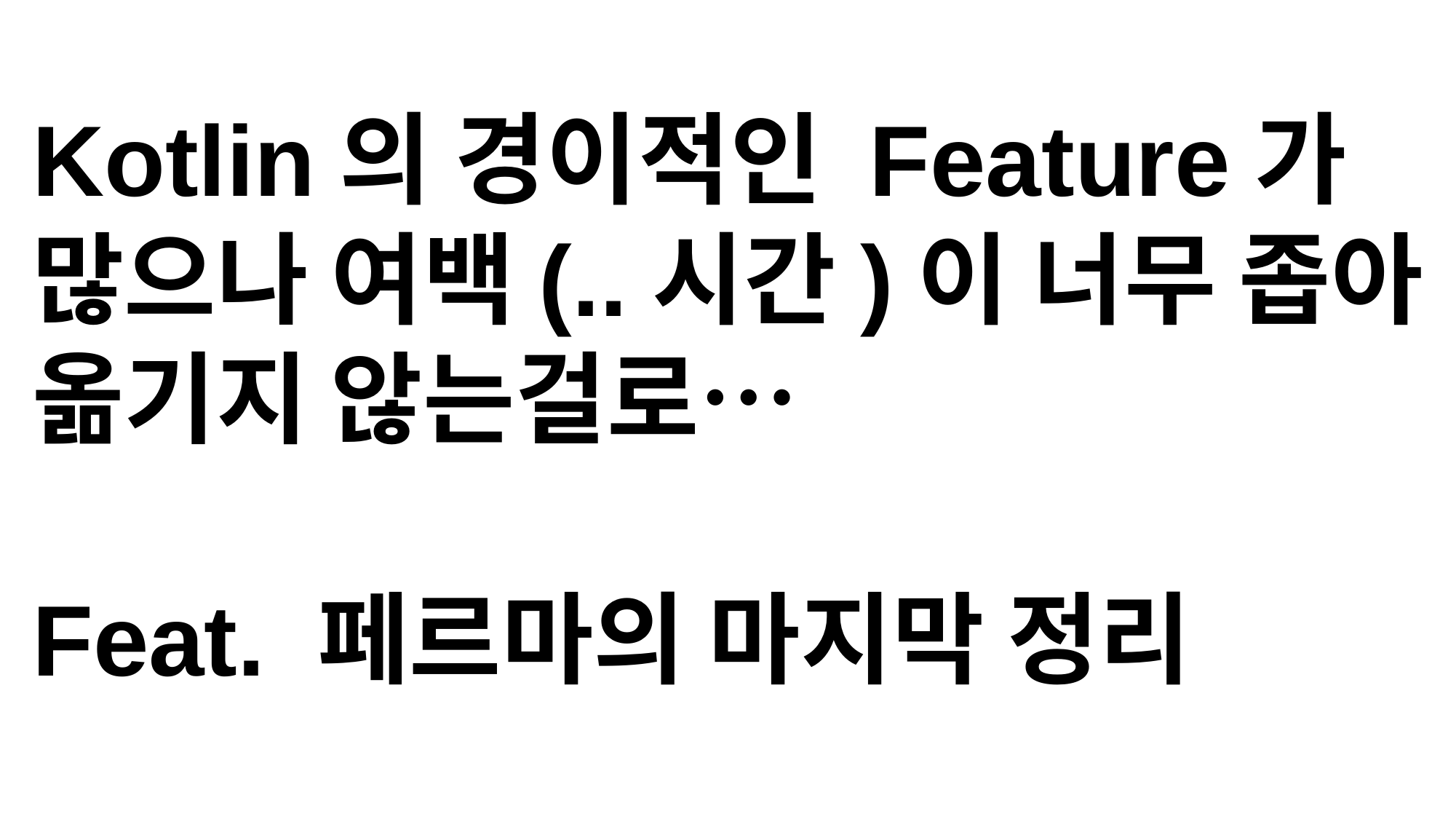

Kotlin의 경이적인 Feature가
많으나 여백(..시간)이 너무 좁아
옮기지 않는걸로…

Feat. 페르마의 마지막 정리